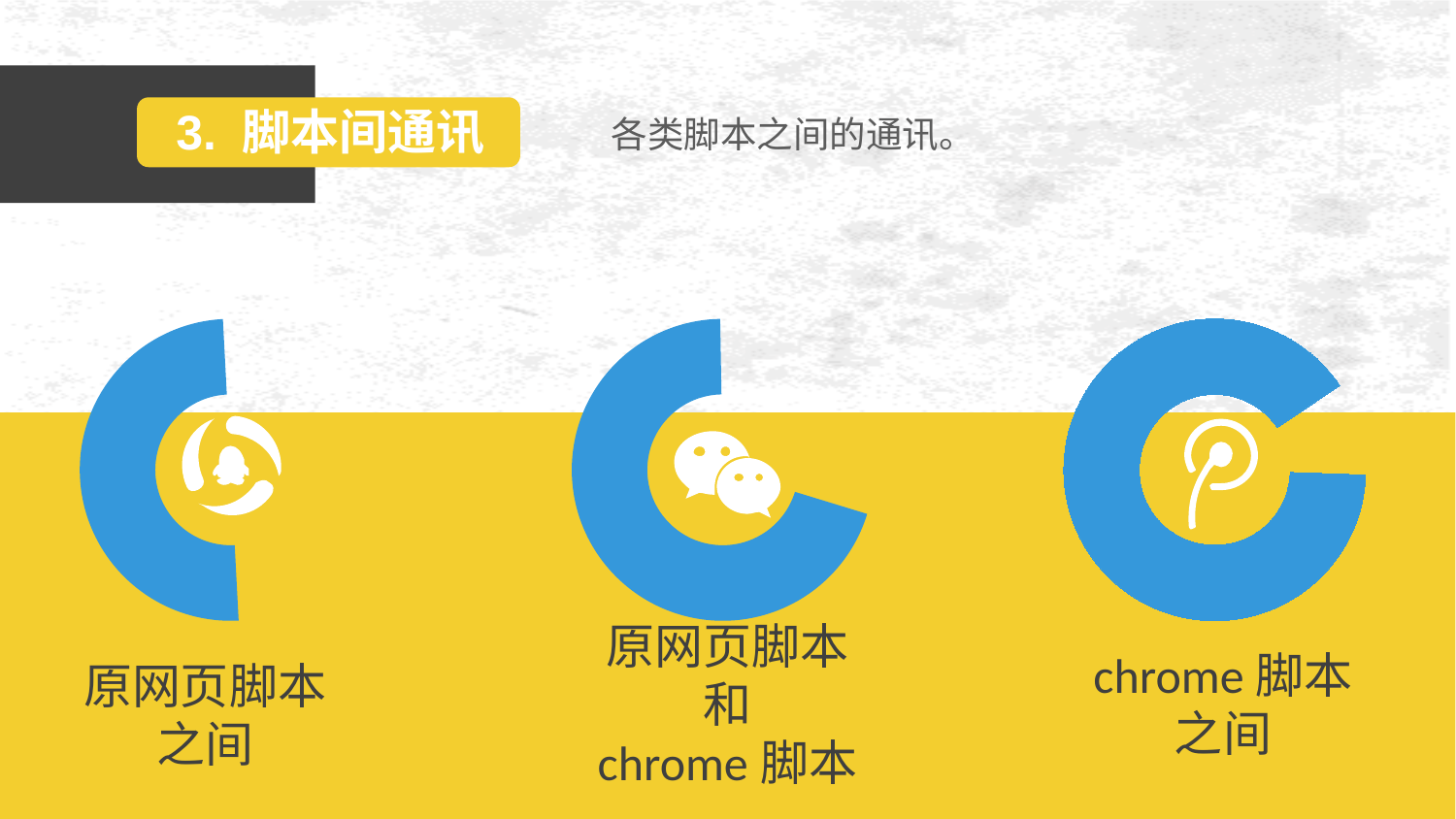

3. 脚本间通讯

各类脚本之间的通讯。

### Chart

| Category |  |
|---|---|

### Chart

| Category |  |
|---|---|

### Chart

| Category |  |
|---|---|

原网页脚本
和
chrome脚本
chrome脚本
之间

原网页脚本
之间